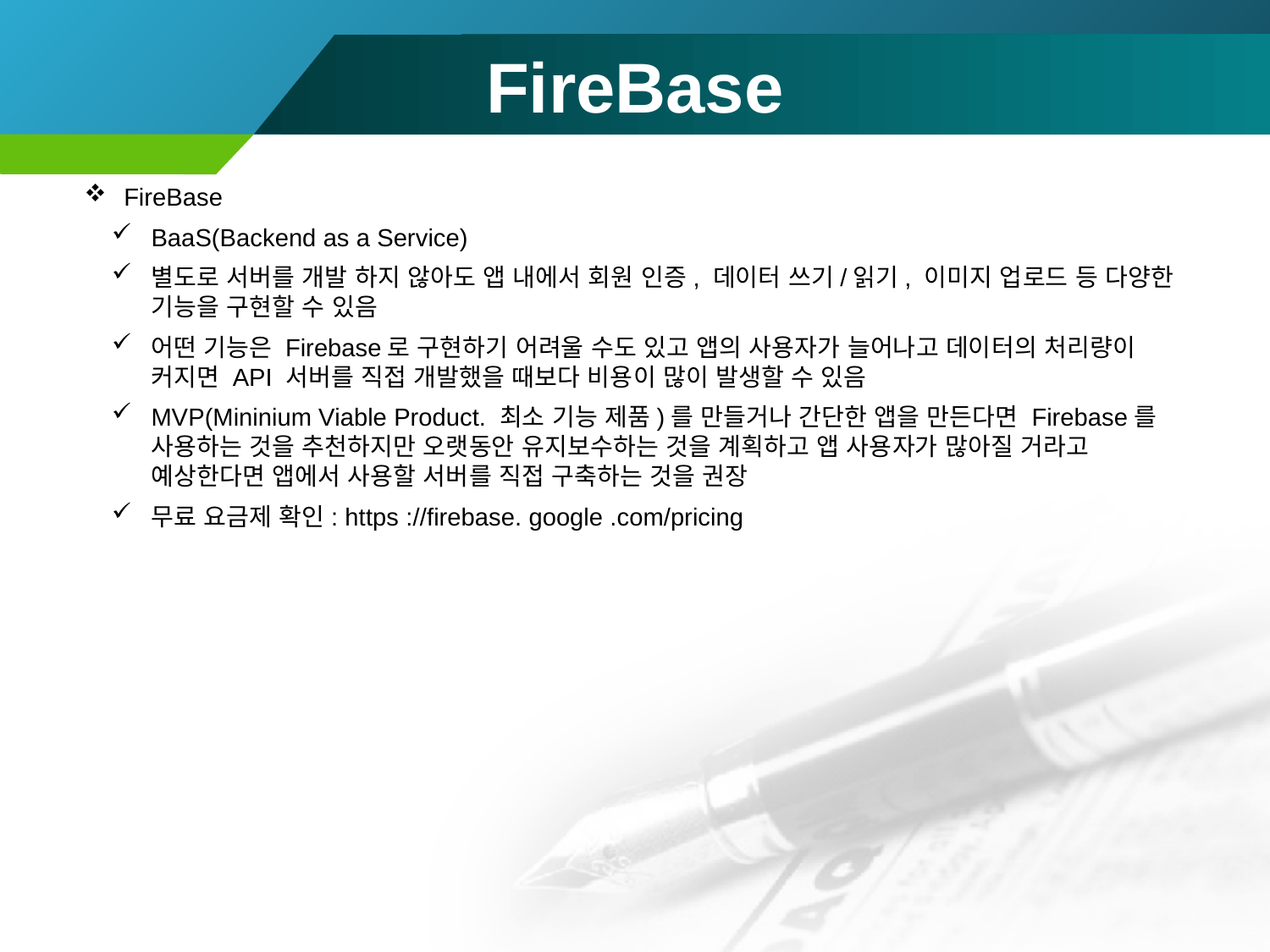

# FireBase
FireBase
BaaS(Backend as a Service)
별도로 서버를 개발 하지 않아도 앱 내에서 회원 인증, 데이터 쓰기/읽기, 이미지 업로드 등 다양한 기능을 구현할 수 있음
어떤 기능은 Firebase로 구현하기 어려울 수도 있고 앱의 사용자가 늘어나고 데이터의 처리량이 커지면 API 서버를 직접 개발했을 때보다 비용이 많이 발생할 수 있음
MVP(Mininium Viable Product. 최소 기능 제품)를 만들거나 간단한 앱을 만든다면 Firebase를 사용하는 것을 추천하지만 오랫동안 유지보수하는 것을 계획하고 앱 사용자가 많아질 거라고 예상한다면 앱에서 사용할 서버를 직접 구축하는 것을 권장
무료 요금제 확인: https ://firebase. google .com/pricing